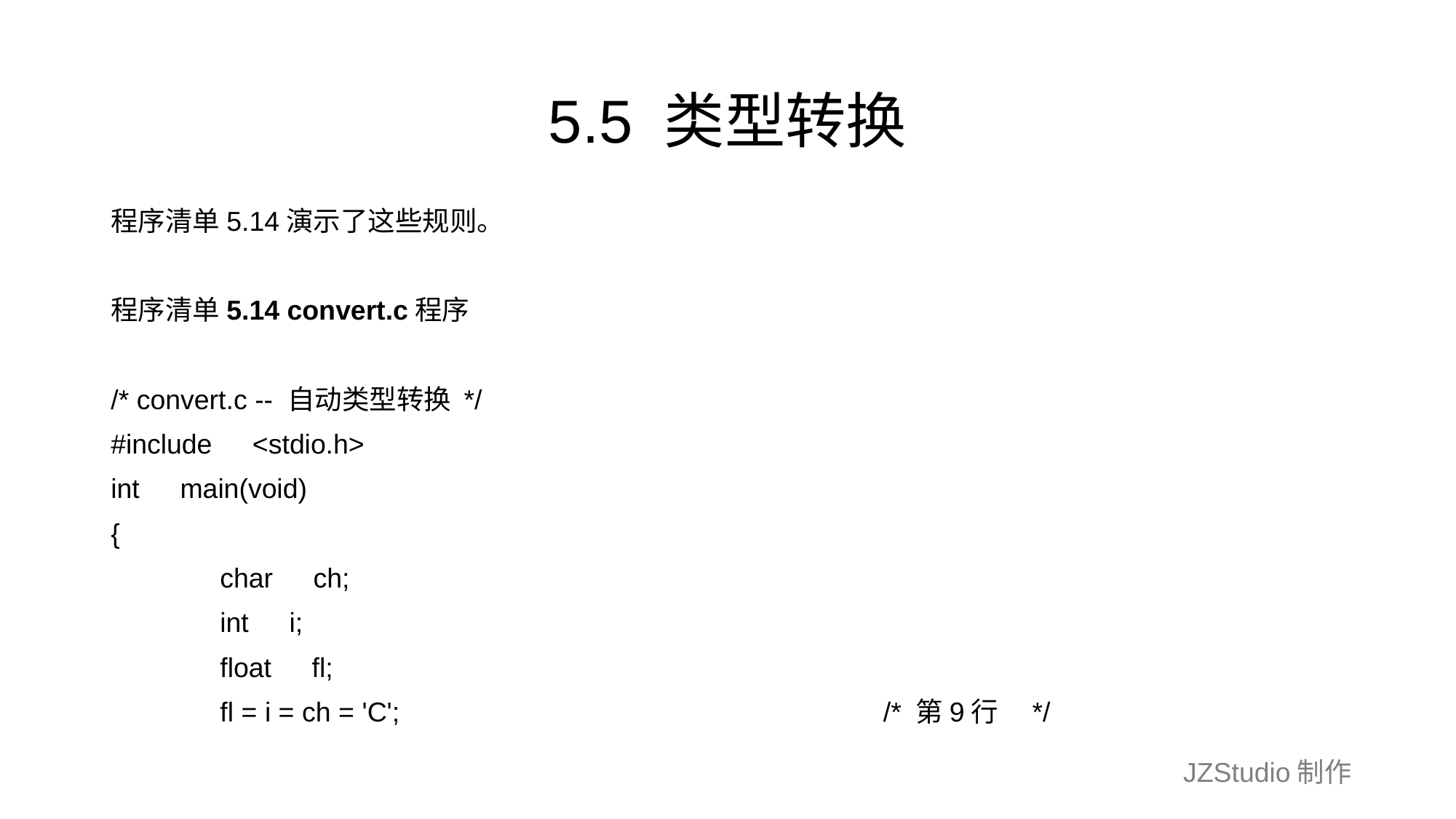

# 5.5 类型转换
程序清单5.14演示了这些规则。

程序清单5.14 convert.c程序

/* convert.c -- 自动类型转换 */
#include　<stdio.h>
int　main(void)
{
	char　ch;
	int　i;
	float　fl;
	fl = i = ch = 'C';　　　　　　　　　　　　　　　　　 /* 第9行　*/